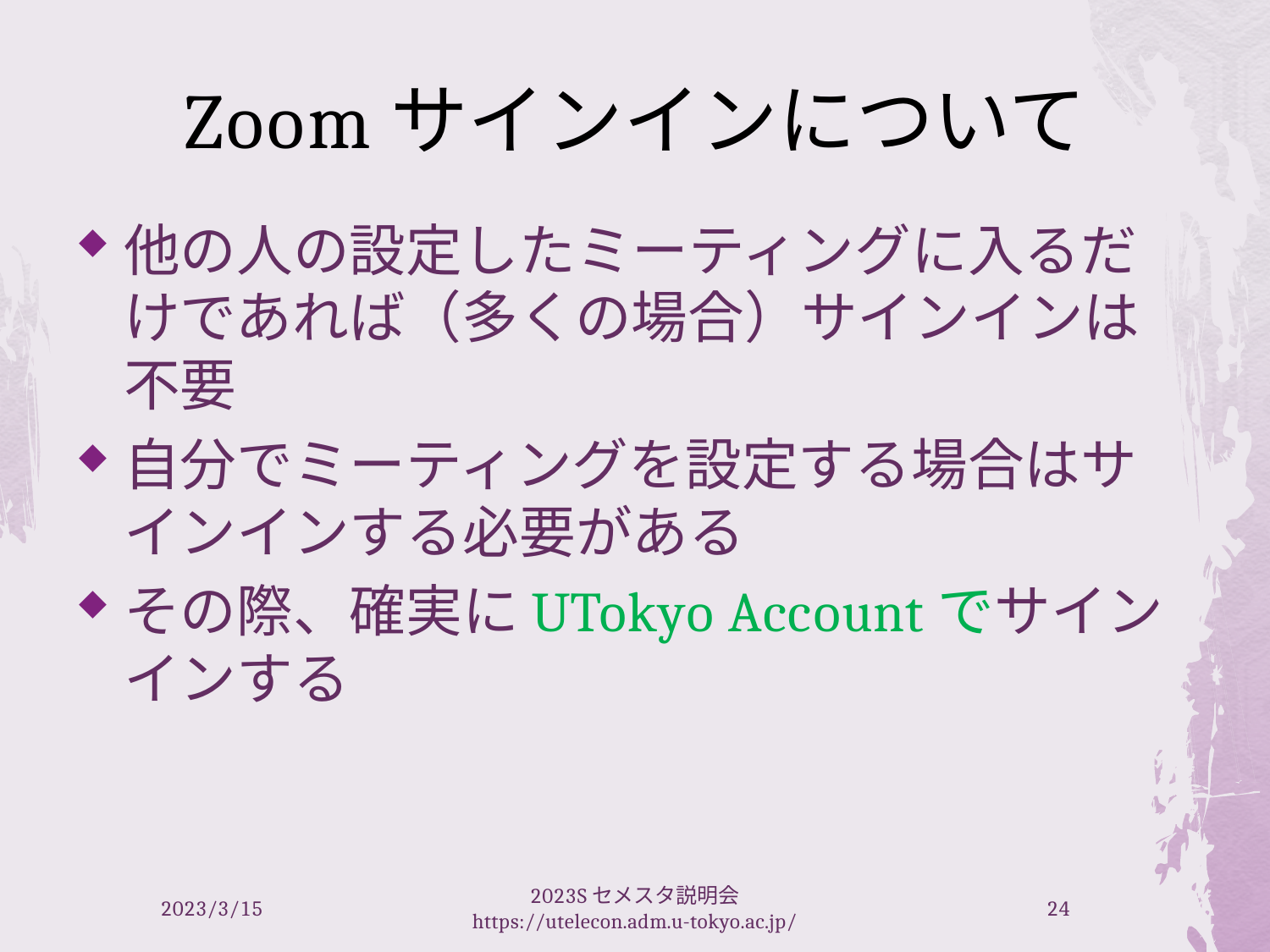

# Zoomサインインについて
他の人の設定したミーティングに入るだけであれば（多くの場合）サインインは不要
自分でミーティングを設定する場合はサインインする必要がある
その際、確実にUTokyo Accountでサインインする
2023/3/15
2023Sセメスタ説明会 https://utelecon.adm.u-tokyo.ac.jp/
24